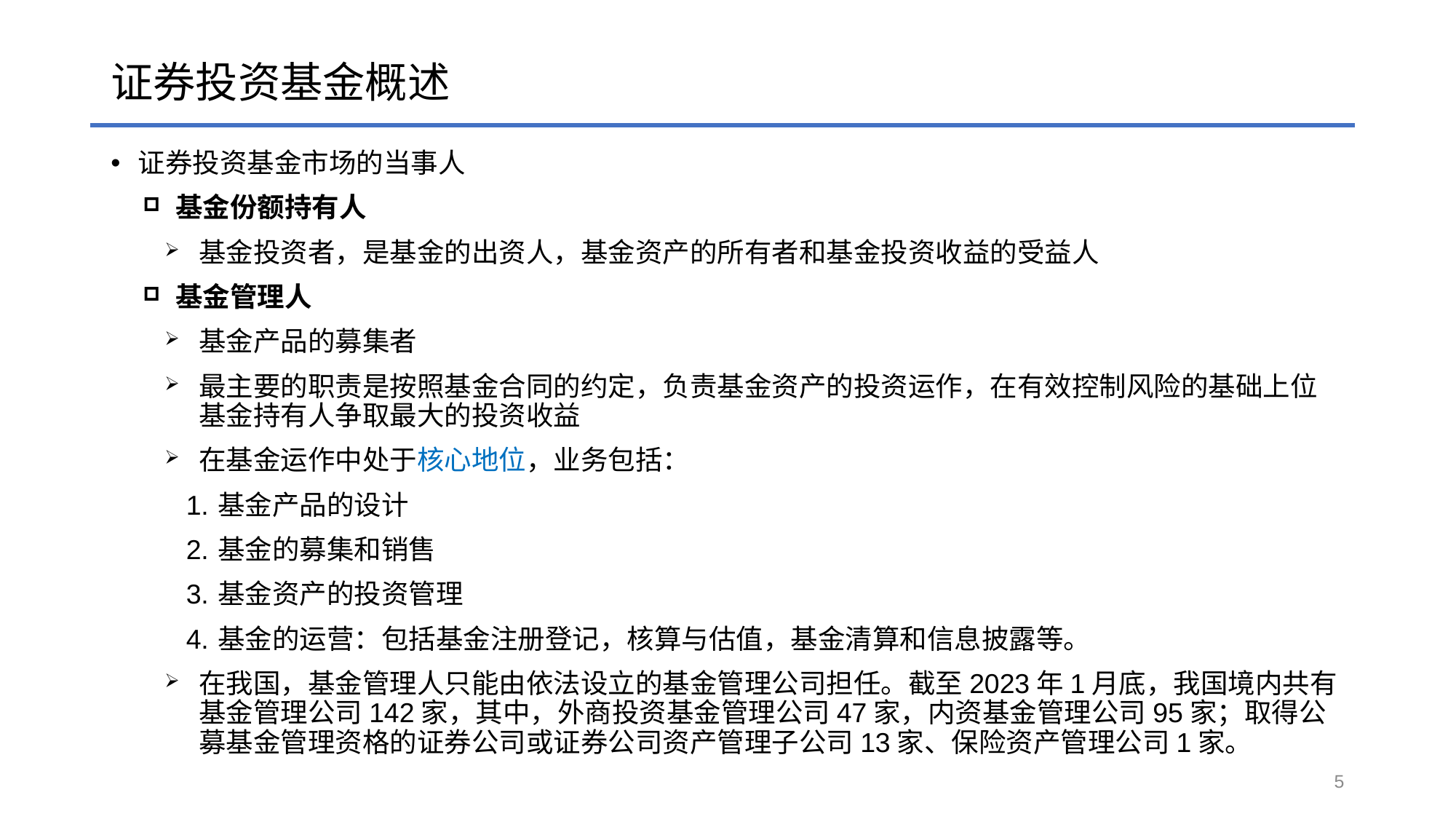

# 证券投资基金概述
证券投资基金市场的当事人
基金份额持有人
基金投资者，是基金的出资人，基金资产的所有者和基金投资收益的受益人
基金管理人
基金产品的募集者
最主要的职责是按照基金合同的约定，负责基金资产的投资运作，在有效控制风险的基础上位基金持有人争取最大的投资收益
在基金运作中处于核心地位，业务包括：
基金产品的设计
基金的募集和销售
基金资产的投资管理
基金的运营：包括基金注册登记，核算与估值，基金清算和信息披露等。
在我国，基金管理人只能由依法设立的基金管理公司担任。截至2023年1月底，我国境内共有基金管理公司142家，其中，外商投资基金管理公司47家，内资基金管理公司95家；取得公募基金管理资格的证券公司或证券公司资产管理子公司13家、保险资产管理公司1家。
5